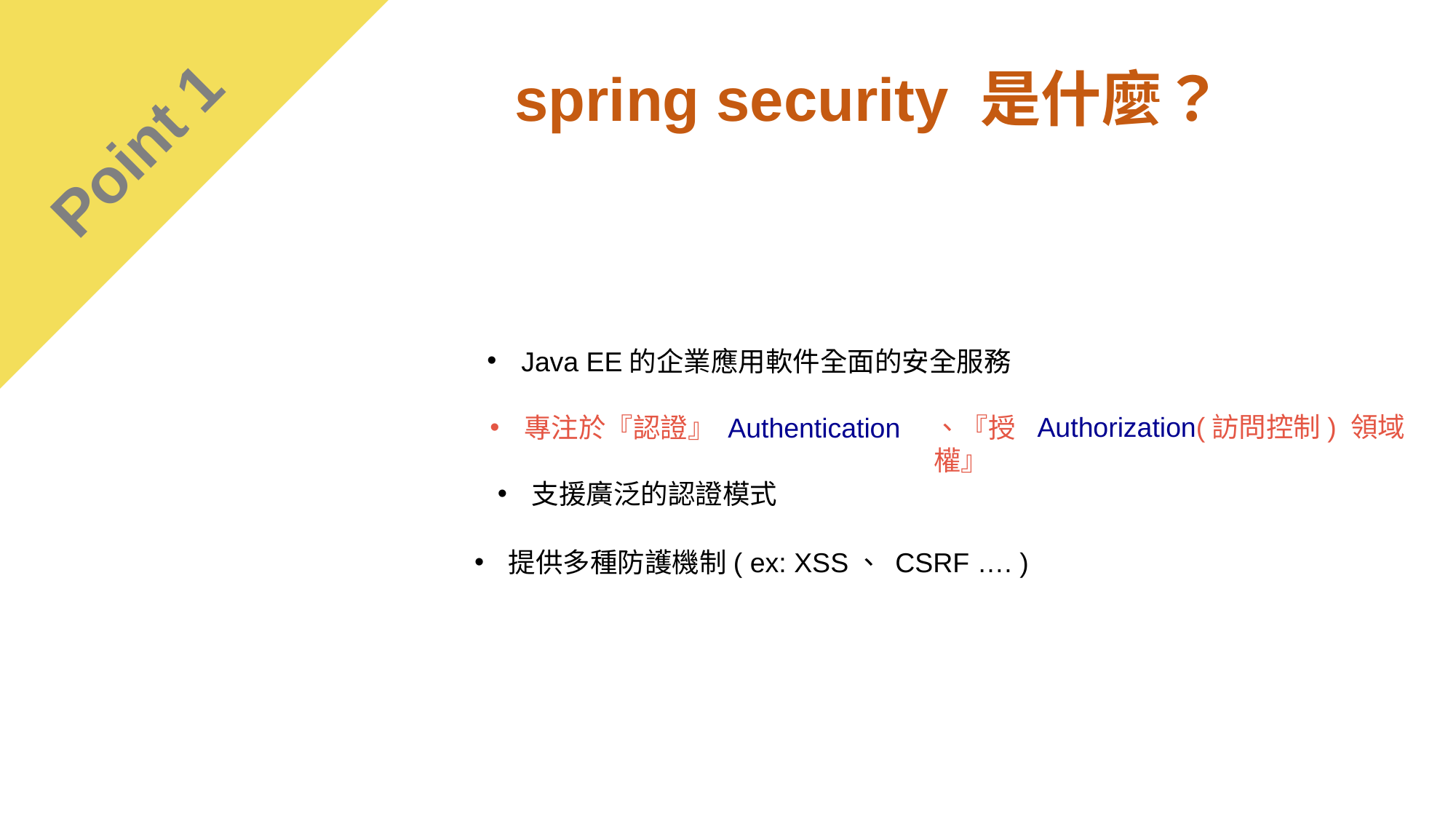

spring security 是什麼？
Point 1
Java EE的企業應用軟件全面的安全服務
Authorization(訪問控制) 領域

Authentication
、『授權』
專注於『認證』
支援廣泛的認證模式
提供多種防護機制( ex: XSS、 CSRF …. )